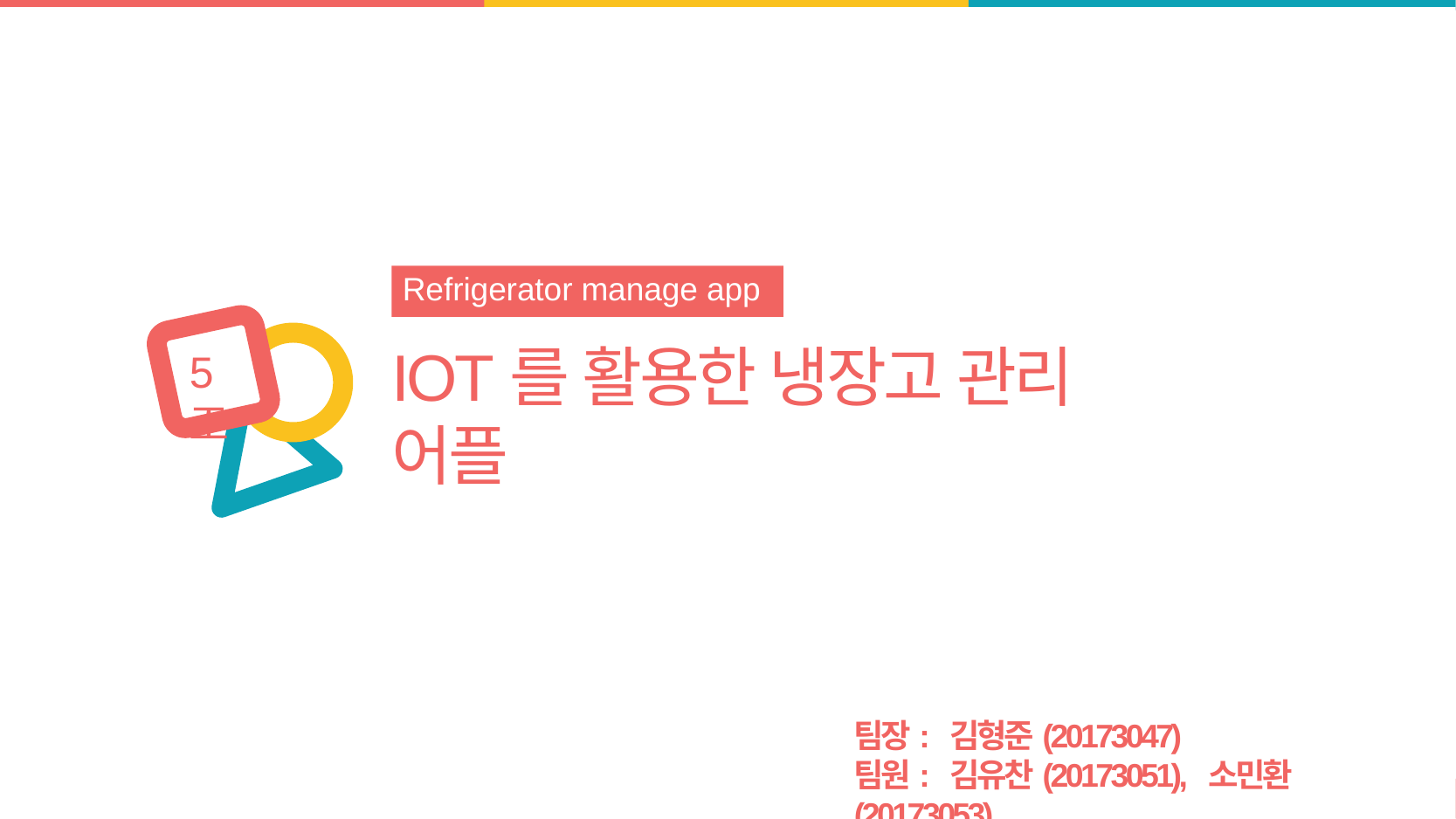

Refrigerator manage app

IOT를 활용한 냉장고 관리 어플

5조

팀장:  김형준(20173047)
팀원:  김유찬(20173051),  소민환(20173053)